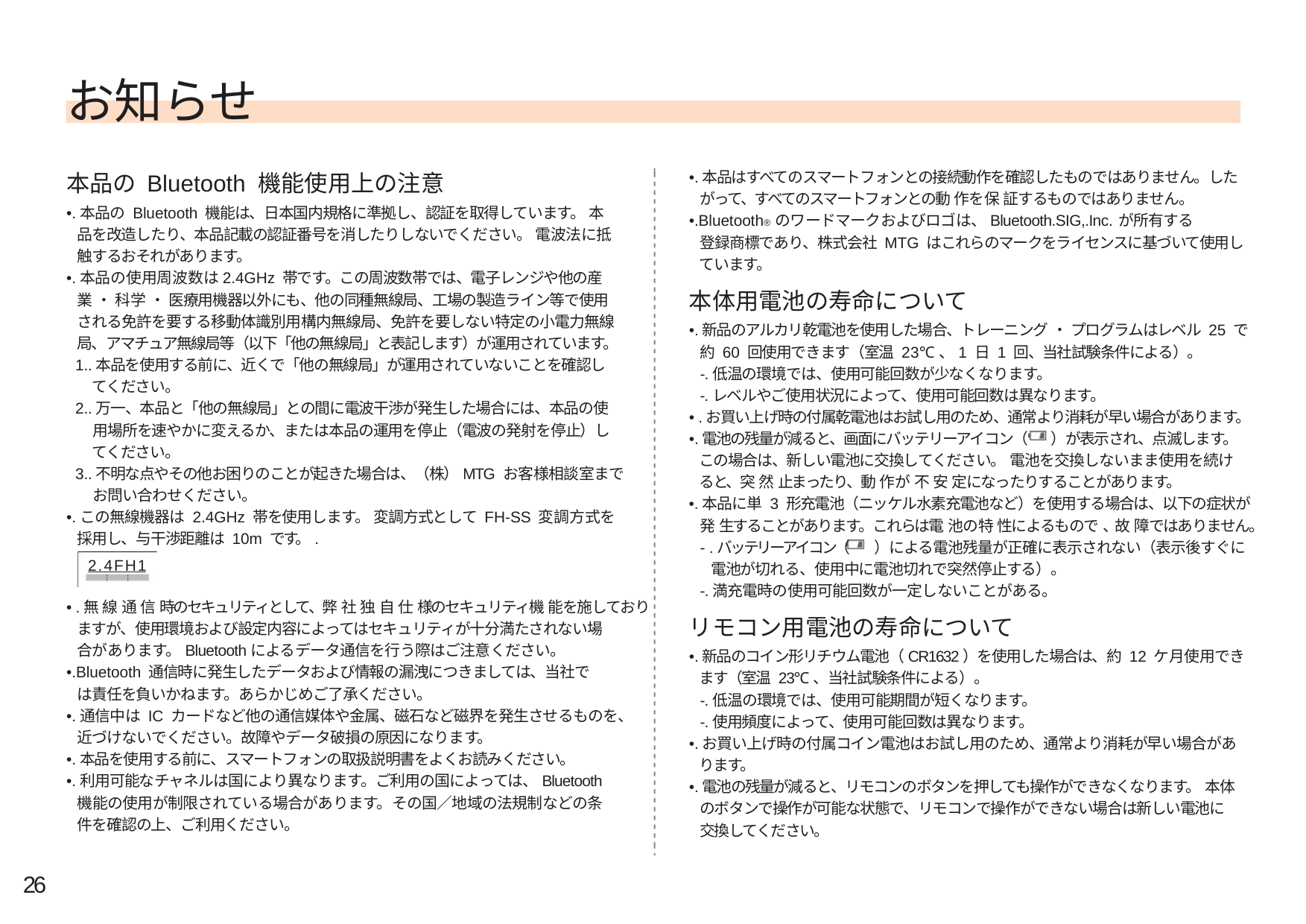

お知らせ

本品の Bluetooth 機能使用上の注意
•.本品の Bluetooth 機能は、日本国内規格に準拠し、認証を取得しています。 本
品を改造したり、本品記載の認証番号を消したりしないでください。 電波法に抵
触するおそれがあります。
•.本品の使用周波数は2.4GHz 帯です。この周波数帯では、電子レンジや他の産
業 ・ 科学 ・ 医療用機器以外にも、他の同種無線局、工場の製造ライン等で使用
される免許を要する移動体識別用構内無線局、免許を要しない特定の小電力無線
局、アマチュア無線局等（以下「他の無線局」と表記します）が運用されています。
1..本品を使用する前に、近くで「他の無線局」が運用されていないことを確認し
てください。
2..万一、本品と「他の無線局」との間に電波干渉が発生した場合には、本品の使
用場所を速やかに変えるか、または本品の運用を停止（電波の発射を停止）し
てください。
3..不明な点やその他お困りのことが起きた場合は、（株）MTG お客様相談室まで
お問い合わせください。
•.この無線機器は 2.4GHz 帯を使用します。 変調方式として FH-SS 変調方式を
採用し、与干渉距離は 10m です。.
•.本品はすべてのスマートフォンとの接続動作を確認したものではありません。した
がって、すべてのスマートフォンとの動 作を保 証するものではありません。
•.Bluetooth® のワードマークおよびロゴは、Bluetooth.SIG,.Inc.が所有する
登録商標であり、株式会社 MTG はこれらのマークをライセンスに基づいて使用し
ています。

本体用電池の寿命について
•.新品のアルカリ乾電池を使用した場合、トレーニング ・ プログラムはレベル 25 で
約 60 回使用できます（室温 23℃、1 日 1 回、当社試験条件による）。
-.低温の環境では、使用可能回数が少なくなります。
-.レベルやご使用状況によって、使用可能回数は異なります。
• .お買い上げ時の付属乾電池はお試し用のため、通常より消耗が早い場合があります。
•.電池の残量が減ると、画面にバッテリーアイコン（ ）が表示され、点滅します。
この場合は、新しい電池に交換してください。 電池を交換しないまま使用を続け
ると、突 然 止まったり、動 作が 不 安 定になったりすることがあります。
•.本品に単 3 形充電池（ニッケル水素充電池など）を使用する場合は、以下の症状が
発 生することがあります。これらは電 池の特 性によるもので 、故 障ではありません。
- .バッテリーアイコン（ ）による電池残量が正確に表示されない（表示後すぐに
電池が切れる、使用中に電池切れで突然停止する）。

2.4FH1
-.満充電時の使用可能回数が一定しないことがある。
リモコン用電池の寿命について
•.新品のコイン形リチウム電池（CR1632）を使用した場合は、約 12 ケ月使用でき
ます（室温 23℃、当社試験条件による）。
-.低温の環境では、使用可能期間が短くなります。
-.使用頻度によって、使用可能回数は異なります。
•.お買い上げ時の付属コイン電池はお試し用のため、通常より消耗が早い場合があ
ります。
•.電池の残量が減ると、リモコンのボタンを押しても操作ができなくなります。 本体
のボタンで操作が可能な状態で、リモコンで操作ができない場合は新しい電池に
交換してください。
• .無 線 通 信 時のセキュリティとして、弊 社 独 自 仕 様のセキュリティ機 能を施しており
ますが、使用環境および設定内容によってはセキュリティが十分満たされない場
合があります。Bluetoothによるデータ通信を行う際はご注意ください。
•.Bluetooth 通信時に発生したデータおよび情報の漏洩につきましては、当社で
は責任を負いかねます。あらかじめご了承ください。
•.通信中は IC カードなど他の通信媒体や金属、磁石など磁界を発生させるものを、
近づけないでください。故障やデータ破損の原因になります。
•.本品を使用する前に、スマートフォンの取扱説明書をよくお読みください。
•.利用可能なチャネルは国により異なります。ご利用の国によっては、Bluetooth
機能の使用が制限されている場合があります。その国／地域の法規制などの条
件を確認の上、ご利用ください。
26